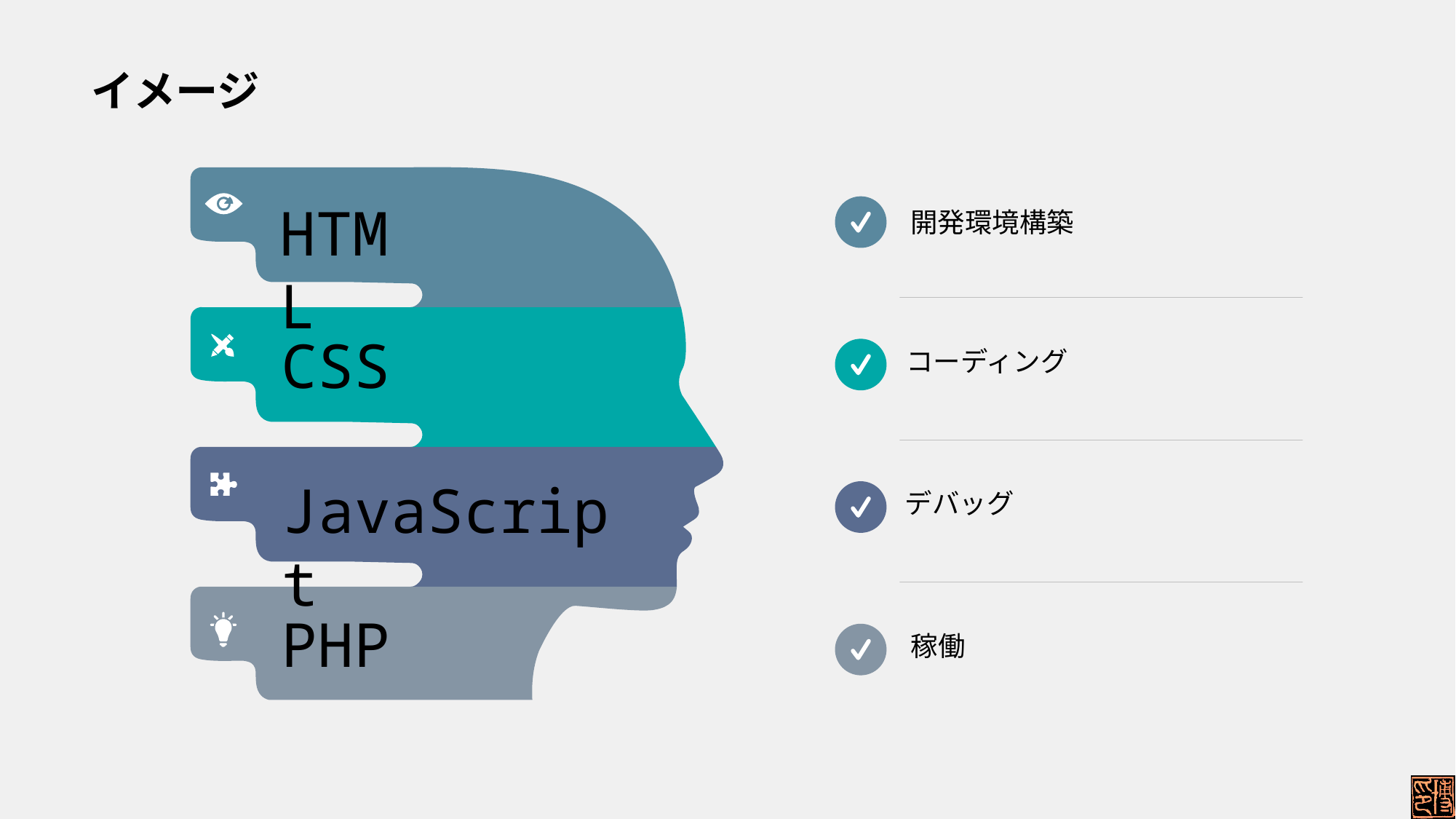

# イメージ

HTML
CSS
JavaScript
PHP
開発環境構築
コーディング
デバッグ
稼働